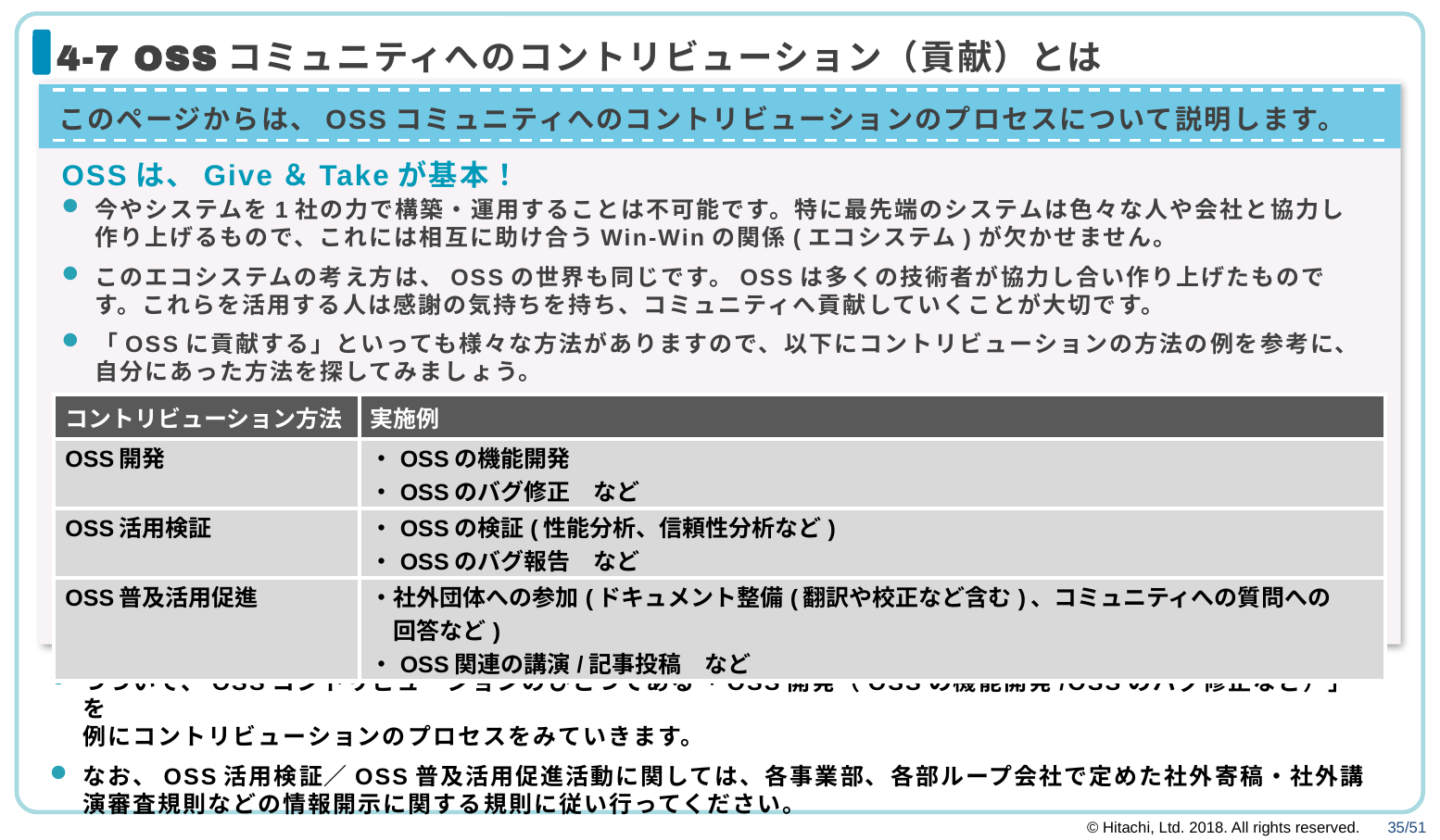

# 4-7 OSSコミュニティへのコントリビューション（貢献）とは

このページからは、OSSコミュニティへのコントリビューションのプロセスについて説明します。
OSSは、Give＆Takeが基本！
今やシステムを1社の力で構築・運用することは不可能です。特に最先端のシステムは色々な人や会社と協力し
作り上げるもので、これには相互に助け合うWin-Winの関係(エコシステム)が欠かせません。
このエコシステムの考え方は、OSSの世界も同じです。OSSは多くの技術者が協力し合い作り上げたものです。これらを活用する人は感謝の気持ちを持ち、コミュニティへ貢献していくことが大切です。
「OSSに貢献する」といっても様々な方法がありますので、以下にコントリビューションの方法の例を参考に、自分にあった方法を探してみましょう。
| コントリビューション方法 | 実施例 |
| --- | --- |
| OSS開発 | ・OSSの機能開発 ・OSSのバグ修正　など |
| OSS活用検証 | ・OSSの検証(性能分析、信頼性分析など) ・OSSのバグ報告　など |
| OSS普及活用促進 | ・社外団体への参加(ドキュメント整備(翻訳や校正など含む)、コミュニティへの質問への 　回答など) ・OSS関連の講演/記事投稿　など |
つづいて、OSSコントリビューションのひとつである「OSS開発（OSSの機能開発/OSSのバグ修正など）」を
例にコントリビューションのプロセスをみていきます。
なお、OSS活用検証／OSS普及活用促進活動に関しては、各事業部、各部ループ会社で定めた社外寄稿・社外講演審査規則などの情報開示に関する規則に従い行ってください。